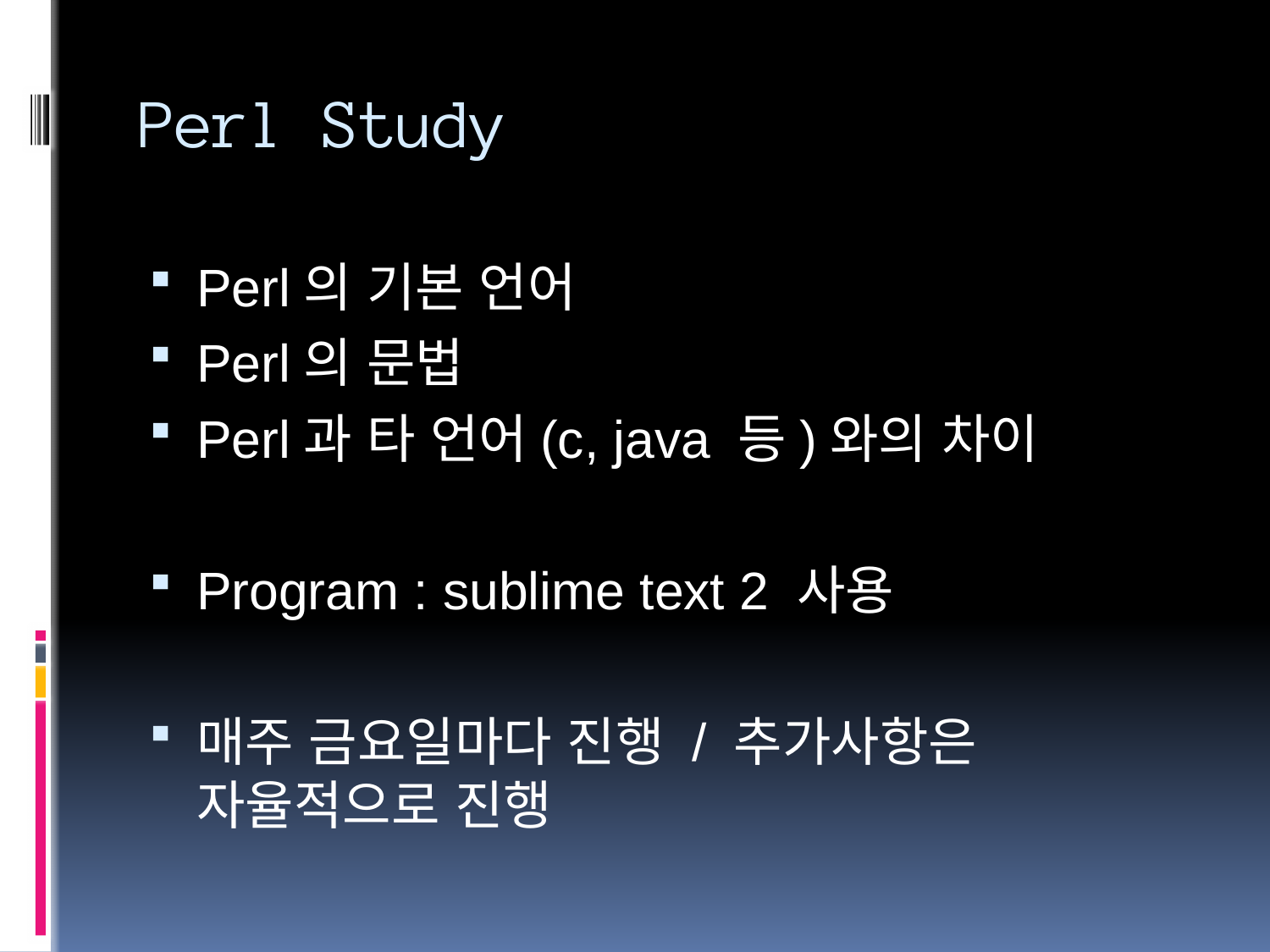

# Perl Study
Perl의 기본 언어
Perl의 문법
Perl과 타 언어(c, java 등)와의 차이

Program : sublime text 2 사용

매주 금요일마다 진행 / 추가사항은 자율적으로 진행